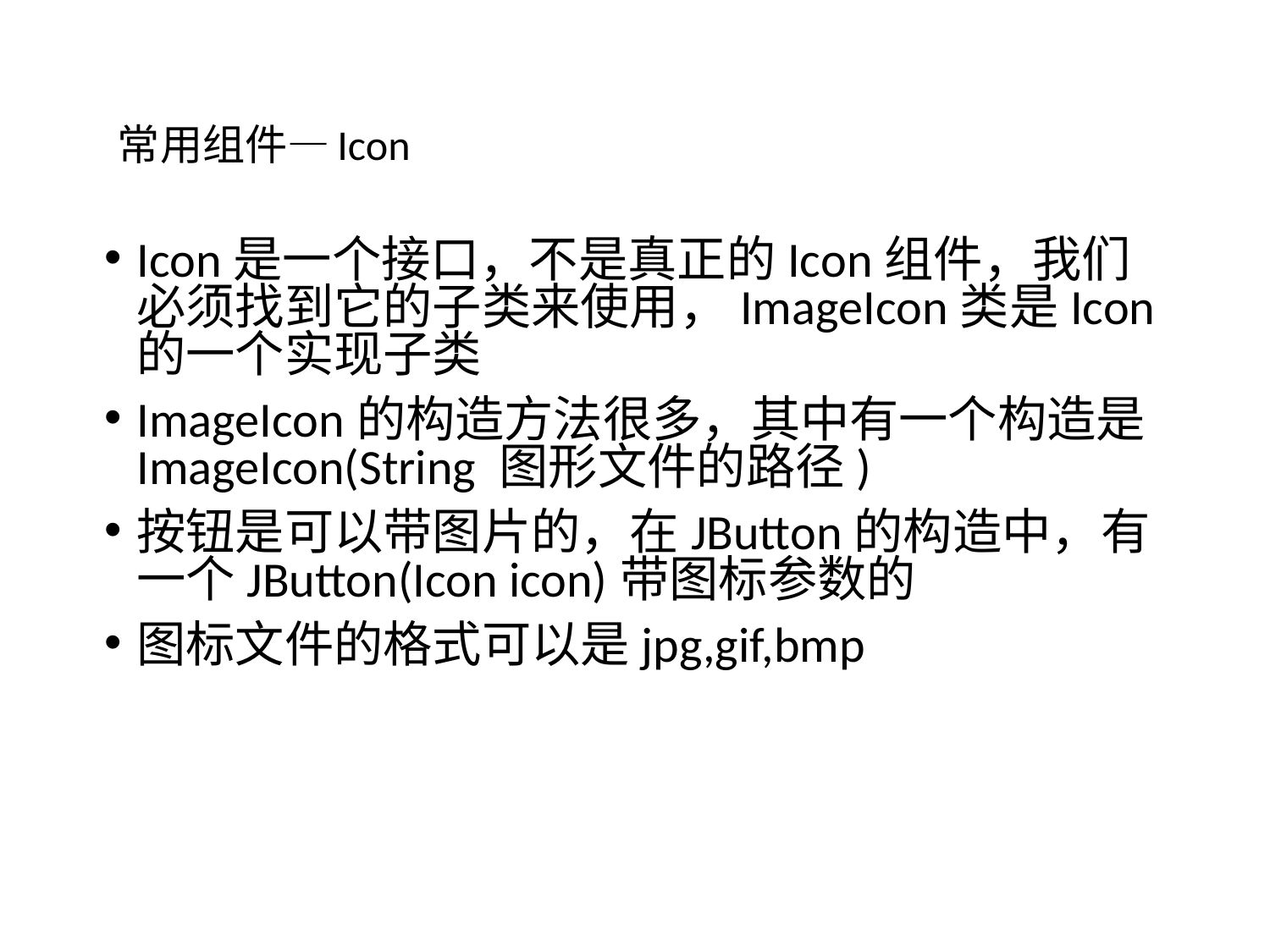

# 常用组件—Icon
Icon是一个接口，不是真正的Icon组件，我们必须找到它的子类来使用，ImageIcon类是Icon的一个实现子类
ImageIcon的构造方法很多，其中有一个构造是ImageIcon(String 图形文件的路径)
按钮是可以带图片的，在JButton的构造中，有一个JButton(Icon icon)带图标参数的
图标文件的格式可以是jpg,gif,bmp